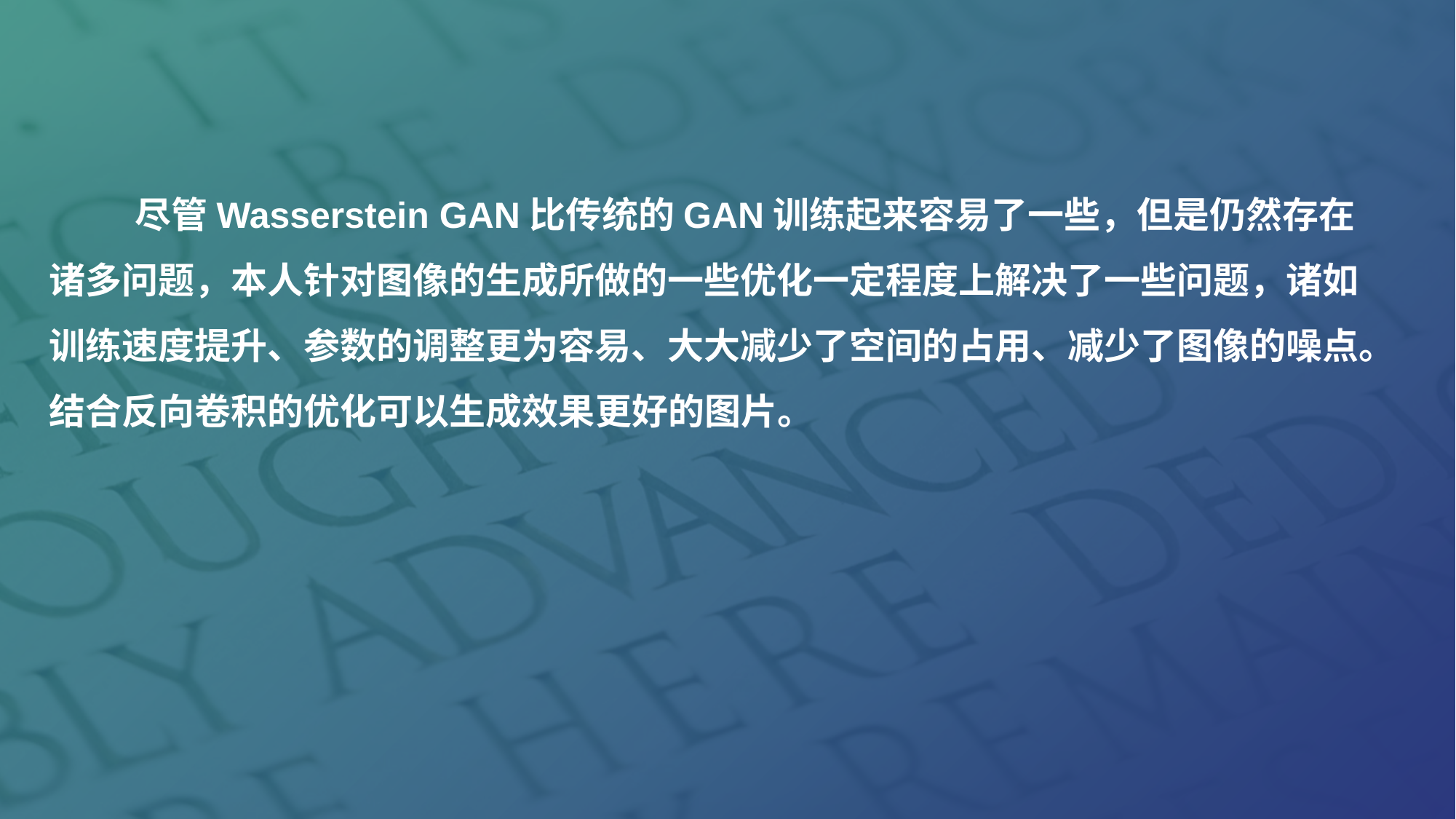

尽管Wasserstein GAN比传统的GAN训练起来容易了一些，但是仍然存在诸多问题，本人针对图像的生成所做的一些优化一定程度上解决了一些问题，诸如训练速度提升、参数的调整更为容易、大大减少了空间的占用、减少了图像的噪点。结合反向卷积的优化可以生成效果更好的图片。